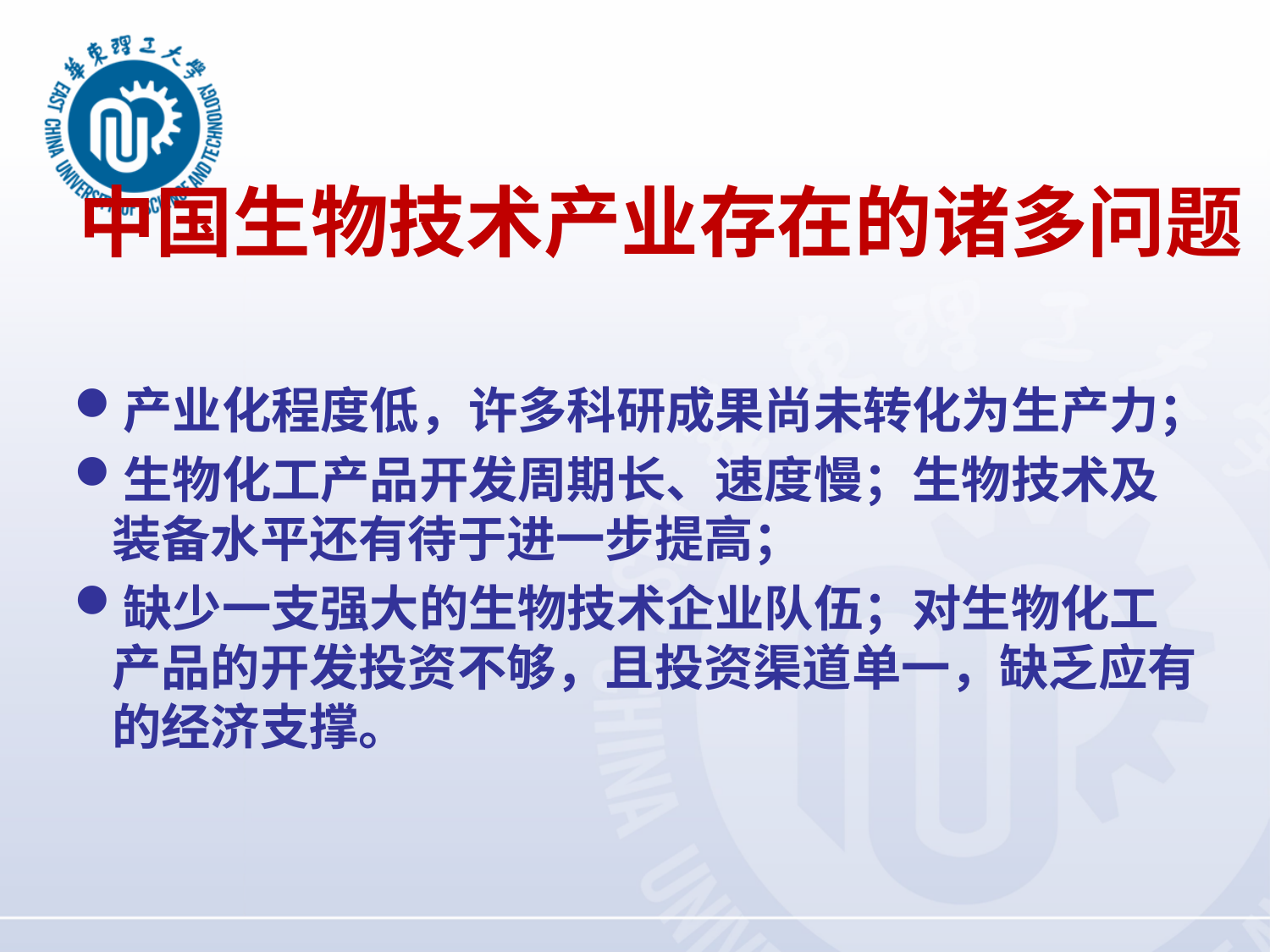

# 中国生物技术产业存在的诸多问题
产业化程度低，许多科研成果尚未转化为生产力；
生物化工产品开发周期长、速度慢；生物技术及装备水平还有待于进一步提高；
缺少一支强大的生物技术企业队伍；对生物化工产品的开发投资不够，且投资渠道单一，缺乏应有的经济支撑。